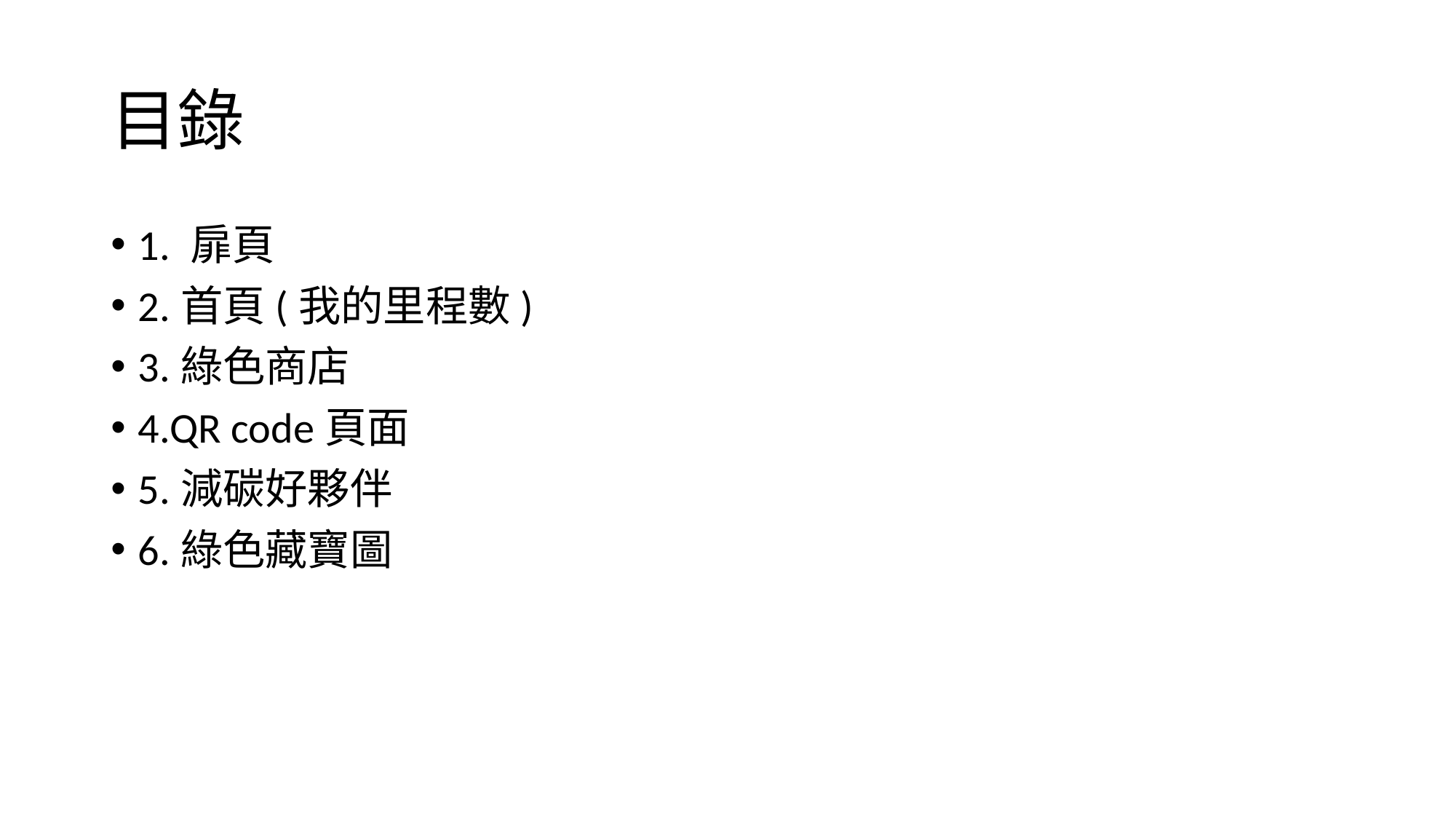

# 目錄
1. 扉頁
2.首頁(我的里程數)
3.綠色商店
4.QR code頁面
5.減碳好夥伴
6.綠色藏寶圖